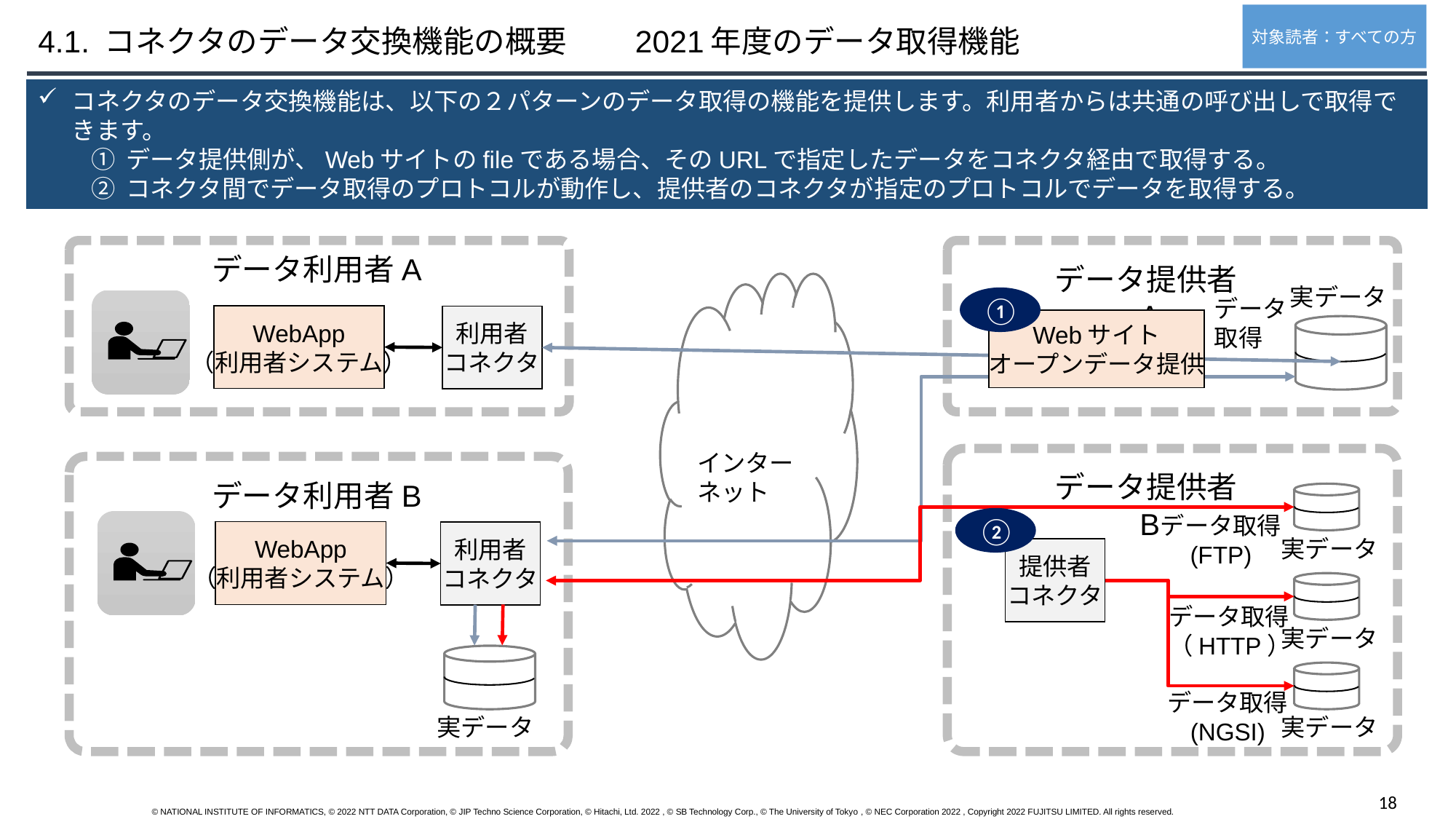

対象読者：すべての方
4.1. コネクタのデータ交換機能の概要　　2021年度のデータ取得機能
コネクタのデータ交換機能は、以下の２パターンのデータ取得の機能を提供します。利用者からは共通の呼び出しで取得できます。
① データ提供側が、Webサイトのfileである場合、そのURLで指定したデータをコネクタ経由で取得する。
② コネクタ間でデータ取得のプロトコルが動作し、提供者のコネクタが指定のプロトコルでデータを取得する。

データ利用者A
データ提供者A

インターネット
実データ
データ
取得

WebApp
（利用者システム）
利用者
コネクタ
Webサイト
オープンデータ提供

データ提供者B
データ利用者B

データ取得
(FTP)

WebApp
（利用者システム）
利用者
コネクタ
実データ
提供者
コネクタ

データ取得
（HTTP）
実データ

データ取得
(NGSI)
実データ
実データ
①
②